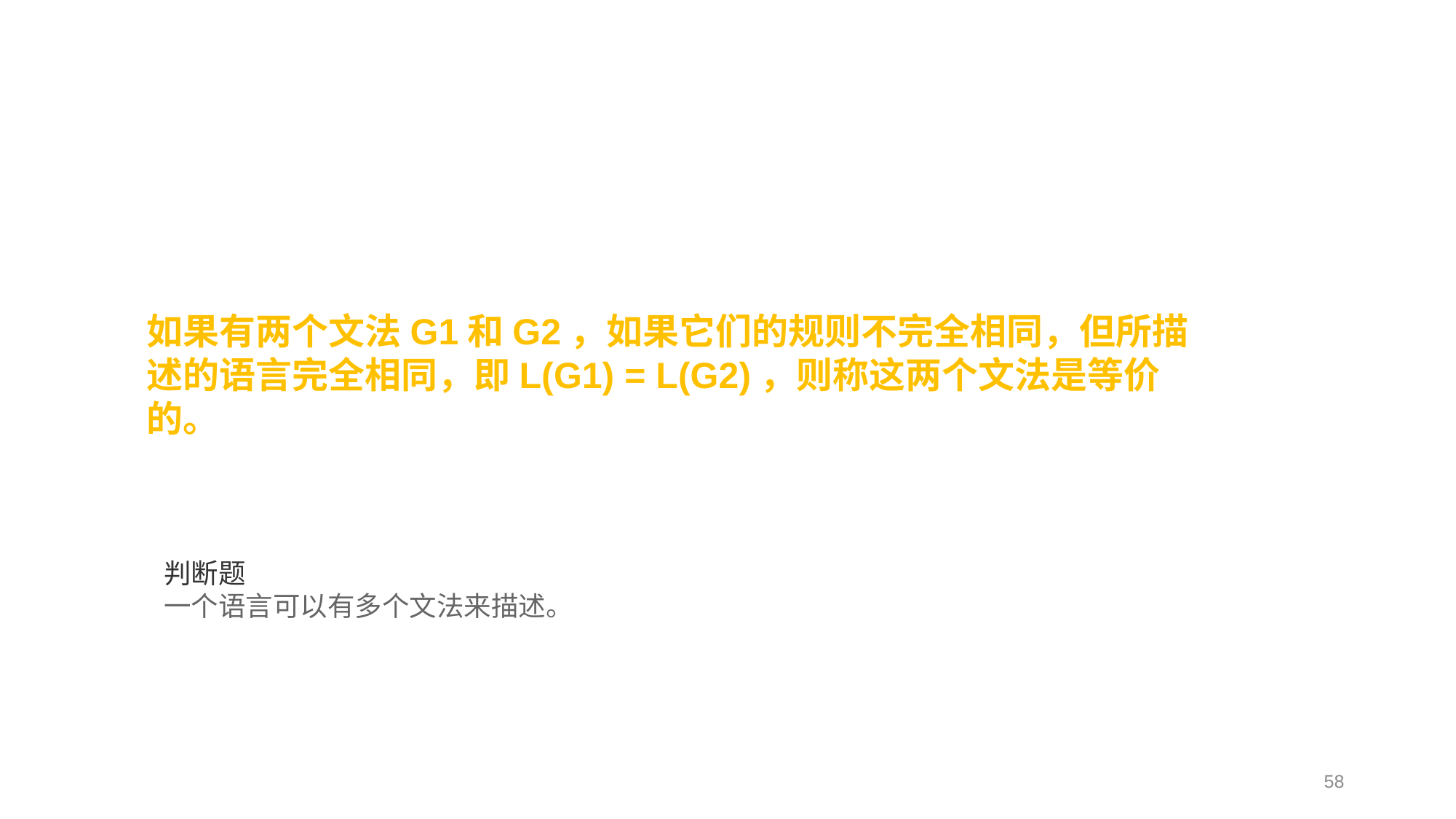

如果有两个文法G1和G2，如果它们的规则不完全相同，但所描述的语言完全相同，即L(G1) = L(G2)，则称这两个文法是等价的。
判断题
一个语言可以有多个文法来描述。
58